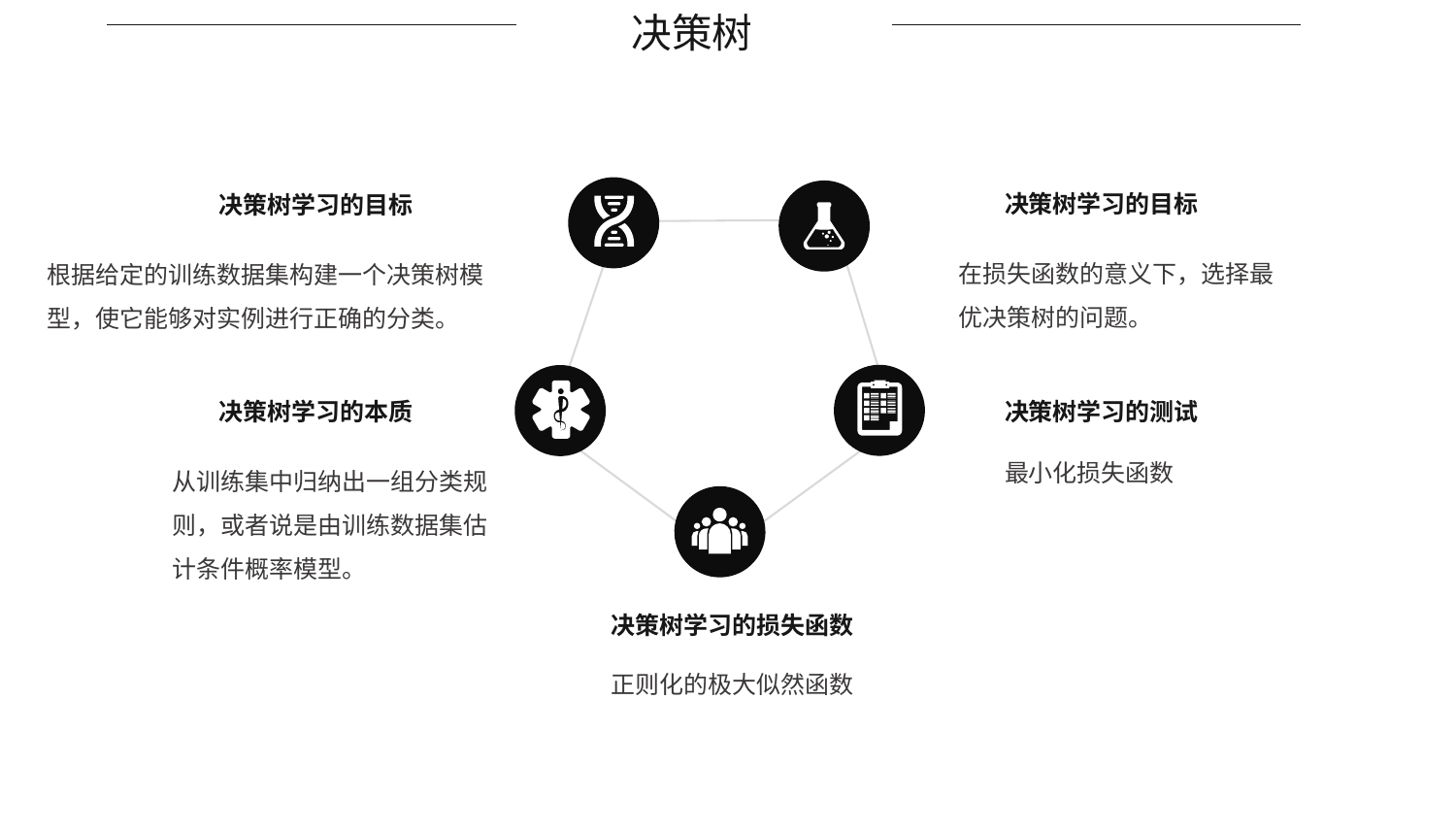

决策树
决策树学习的目标

决策树学习的目标

在损失函数的意义下，选择最优决策树的问题。
根据给定的训练数据集构建一个决策树模型，使它能够对实例进行正确的分类。
决策树学习的测试

决策树学习的本质

最小化损失函数
从训练集中归纳出一组分类规则，或者说是由训练数据集估计条件概率模型。
决策树学习的损失函数

正则化的极大似然函数